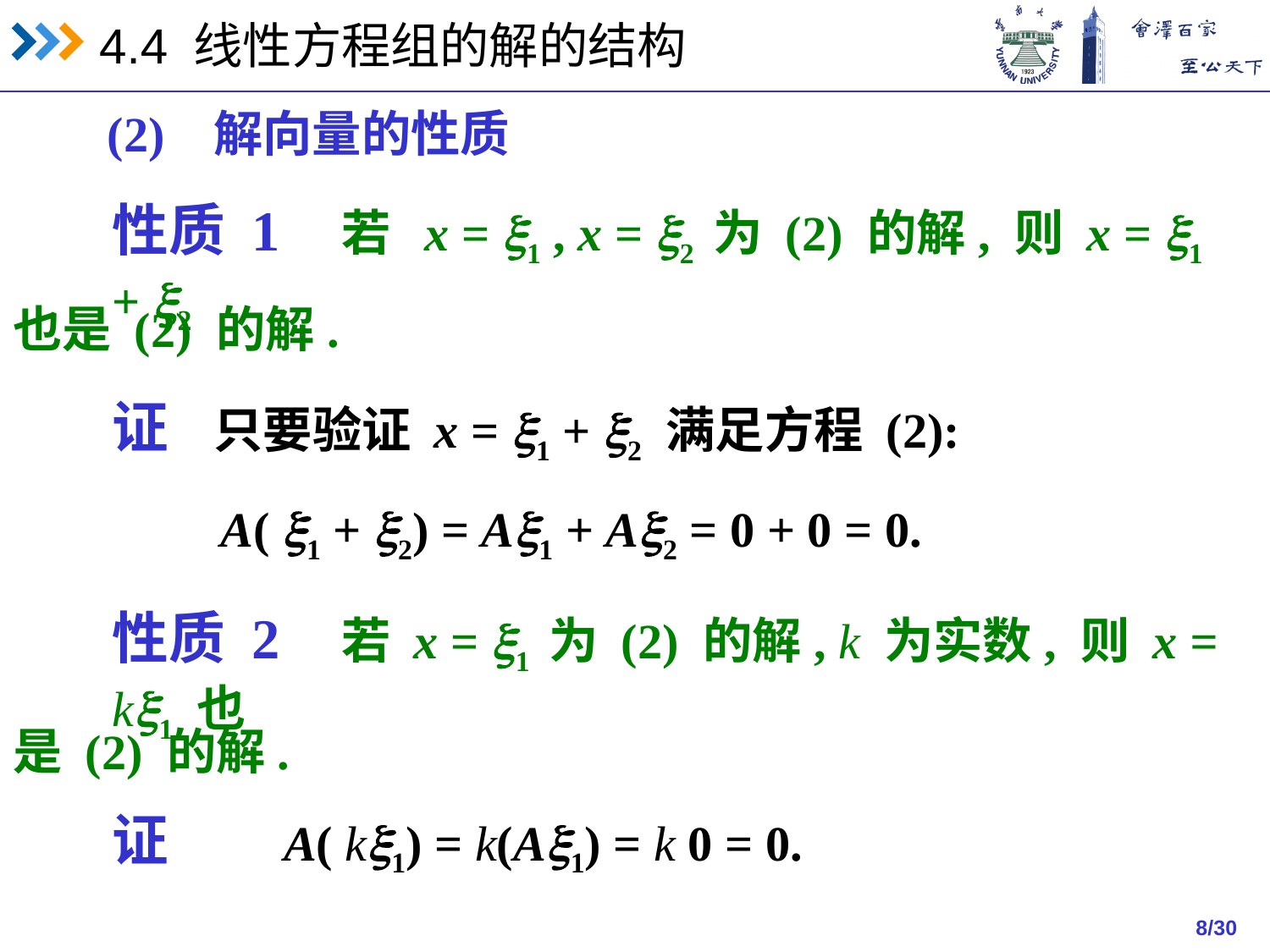

(2)   解向量的性质
性质 1    若  x = ξ1 , x = ξ2 为 (2) 的解, 则 x = ξ1 + ξ2
也是 (2) 的解.
证    只要验证 x = ξ1 + ξ2 满足方程 (2):
A( ξ1 + ξ2) = Aξ1 + Aξ2 = 0 + 0 = 0.
性质 2    若 x = ξ1 为 (2) 的解, k 为实数, 则 x = kξ1 也
是 (2) 的解.
证         A( kξ1) = k(Aξ1) = k 0 = 0.